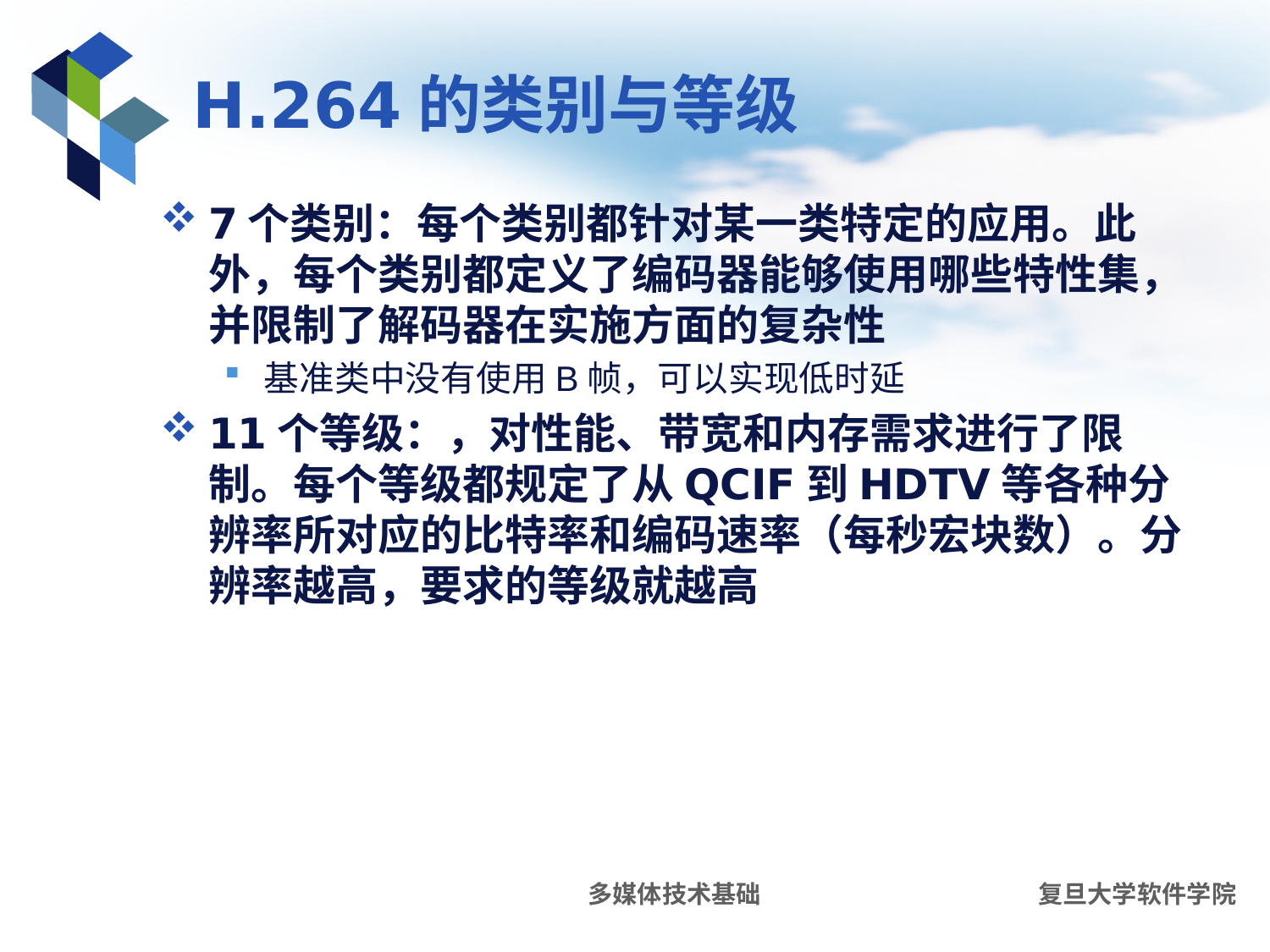

# H.264的类别与等级
7个类别：每个类别都针对某一类特定的应用。此外，每个类别都定义了编码器能够使用哪些特性集，并限制了解码器在实施方面的复杂性
基准类中没有使用B帧，可以实现低时延
11个等级：，对性能、带宽和内存需求进行了限制。每个等级都规定了从QCIF到HDTV等各种分辨率所对应的比特率和编码速率（每秒宏块数）。分辨率越高，要求的等级就越高
多媒体技术基础